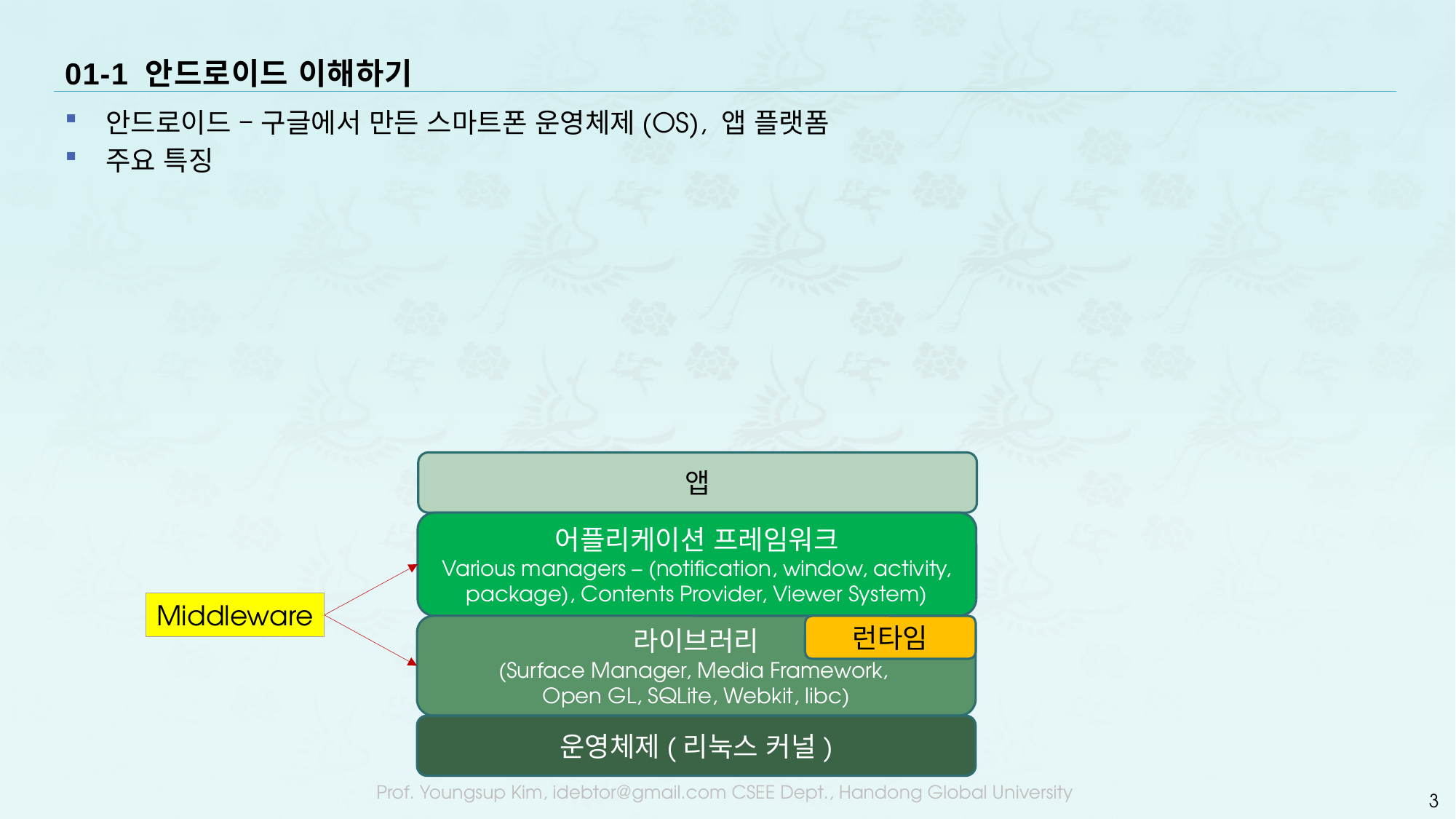

# 01-1 안드로이드 이해하기
안드로이드 – 구글에서 만든 스마트폰 운영체제(OS), 앱 플랫폼
주요 특징

앱
어플리케이션 프레임워크
Various managers – (notification, window, activity, package), Contents Provider, Viewer System)
Middleware
라이브러리
(Surface Manager, Media Framework,
Open GL, SQLite, Webkit, libc)
런타임
운영체제(리눅스 커널)
3